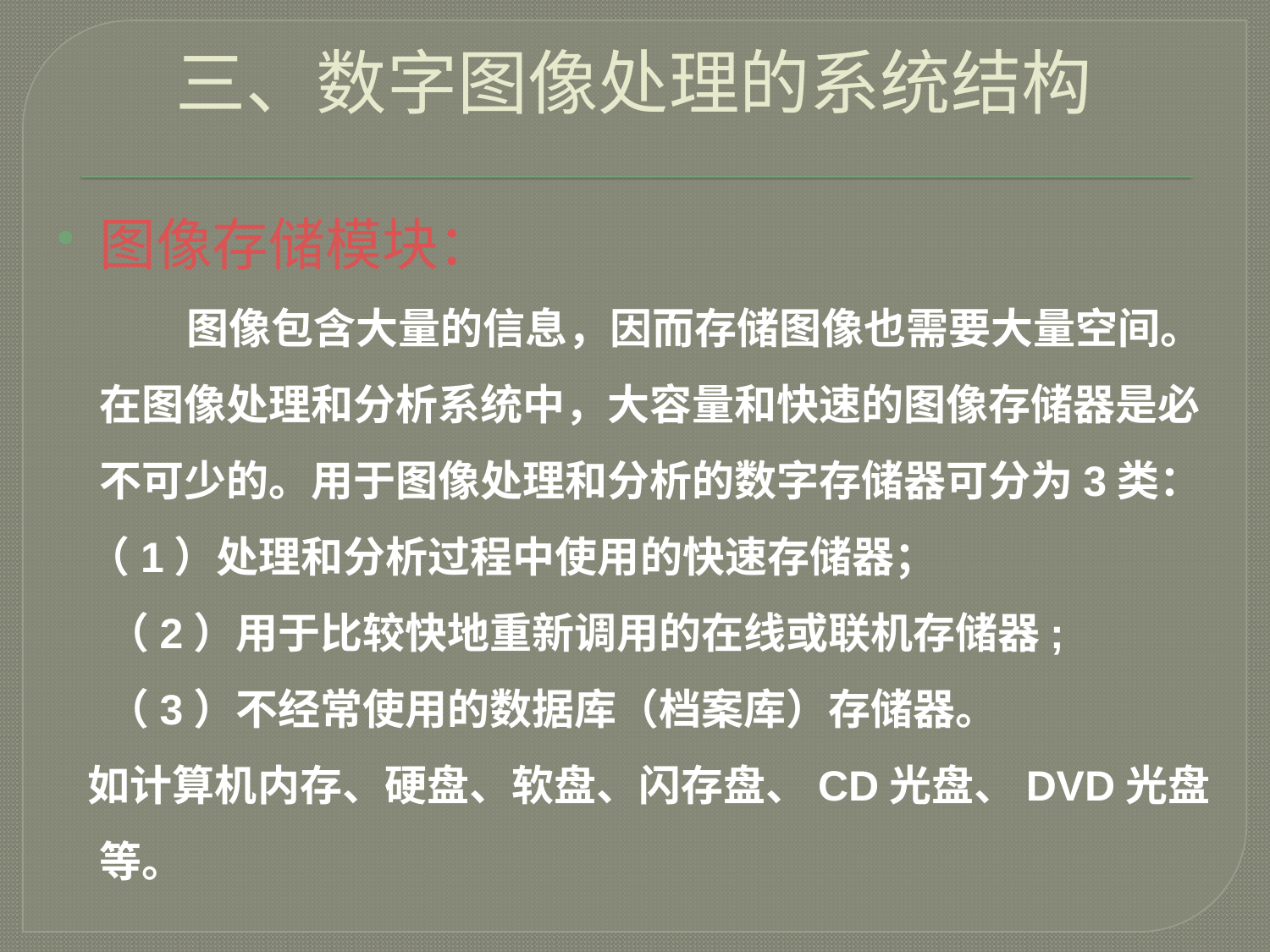

三、数字图像处理的系统结构
图像存储模块：
              图像包含大量的信息，因而存储图像也需要大量空间。在图像处理和分析系统中，大容量和快速的图像存储器是必不可少的。用于图像处理和分析的数字存储器可分为3类：
  （1）处理和分析过程中使用的快速存储器；
    （2）用于比较快地重新调用的在线或联机存储器;
    （3）不经常使用的数据库（档案库）存储器。
  如计算机内存、硬盘、软盘、闪存盘、CD光盘、DVD光盘等。